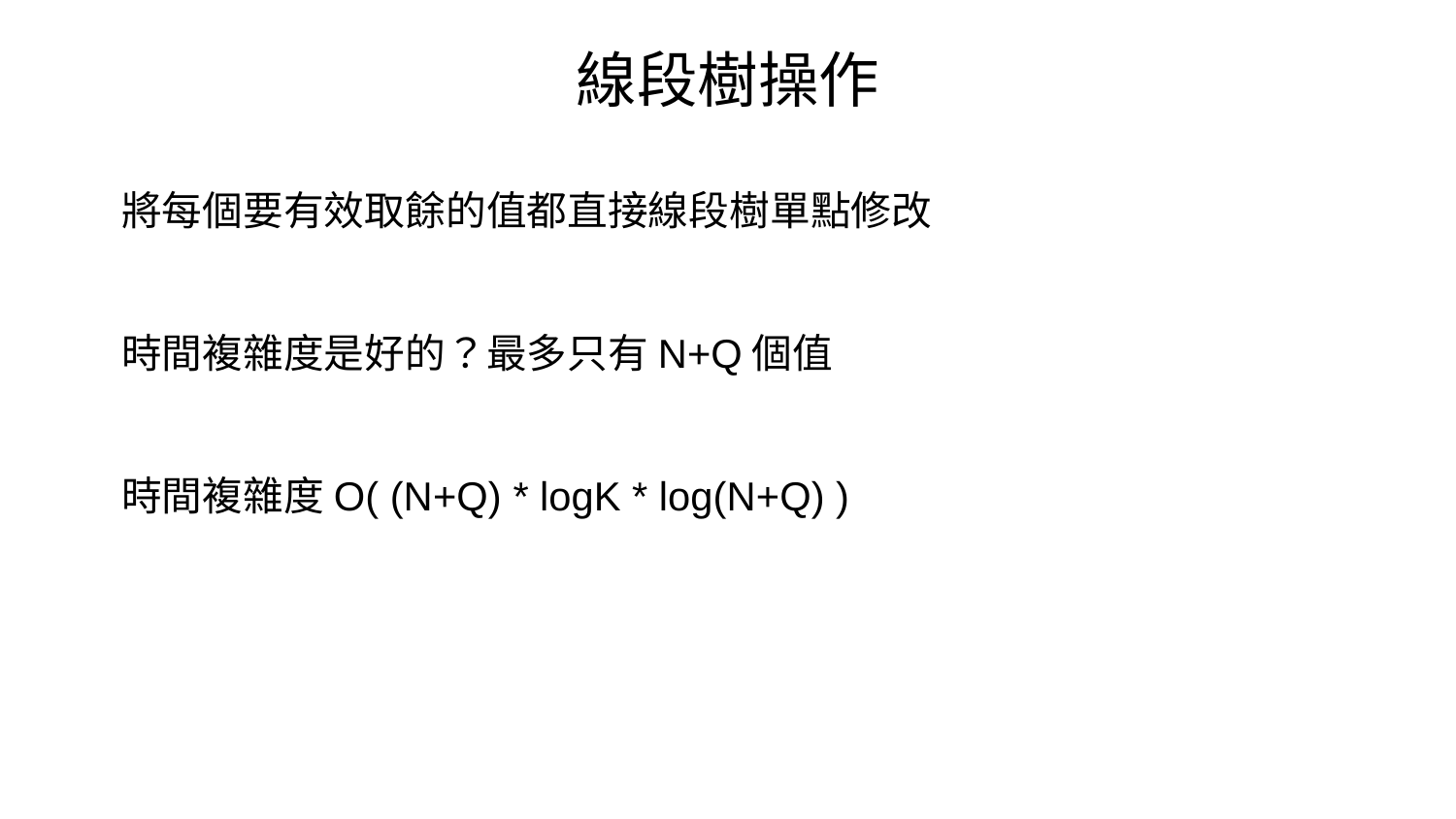

線段樹操作
將每個要有效取餘的值都直接線段樹單點修改
時間複雜度是好的？最多只有N+Q個值
時間複雜度O( (N+Q) * logK * log(N+Q) )